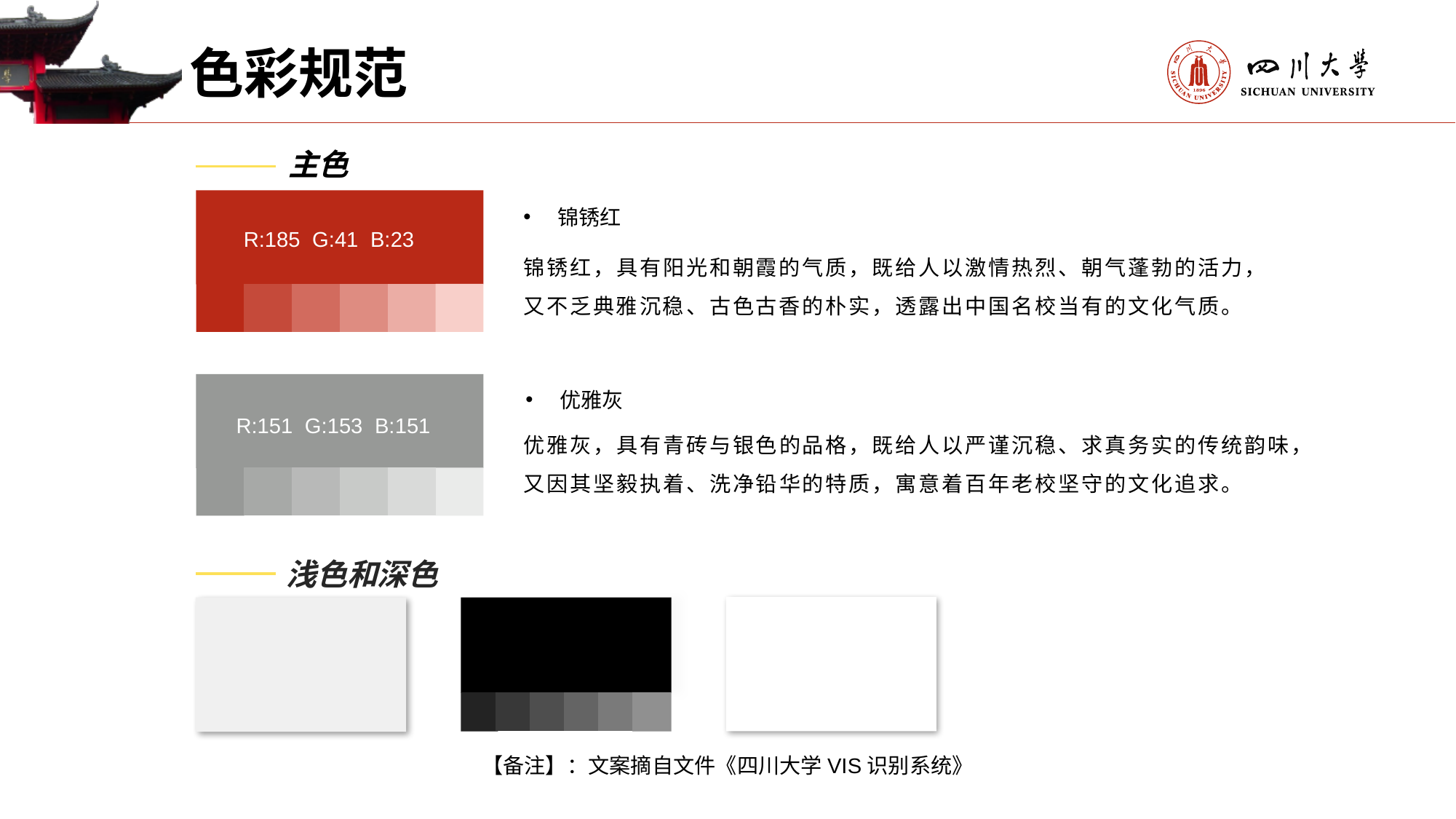

色彩规范
主色

R:185  G:41  B:23

锦锈红
锦锈红，具有阳光和朝霞的气质，既给人以激情热烈、朝气蓬勃的活力，又不乏典雅沉稳、古色古香的朴实，透露出中国名校当有的文化气质。

R:151  G:153  B:151

优雅灰
优雅灰，具有青砖与银色的品格，既给人以严谨沉稳、求真务实的传统韵味，又因其坚毅执着、洗净铅华的特质，寓意着百年老校坚守的文化追求。
浅色和深色

【备注】：文案摘自文件《四川大学VIS识别系统》